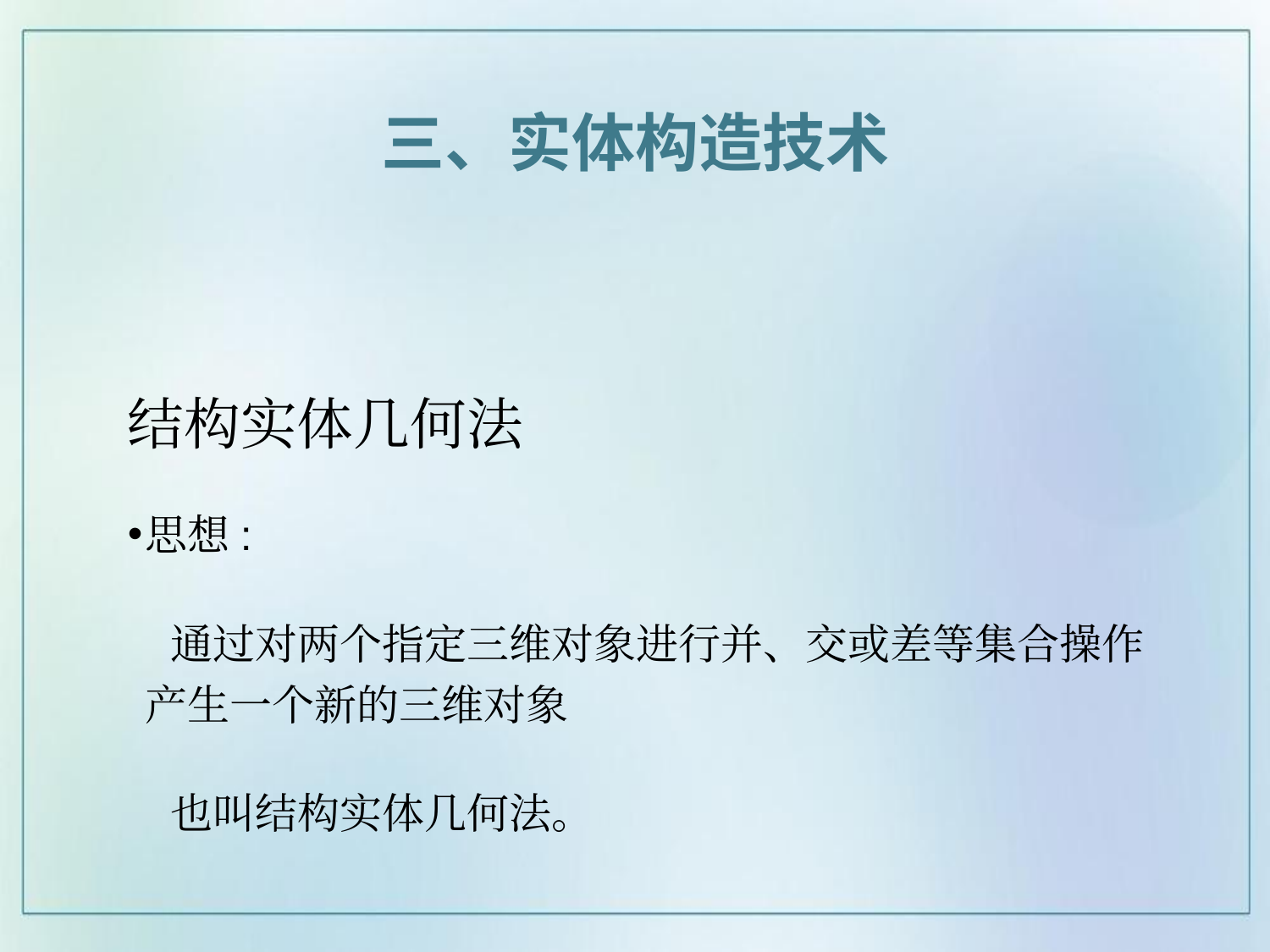

三、实体构造技术
# 结构实体几何法
思想:
   通过对两个指定三维对象进行并、交或差等集合操作产生一个新的三维对象
   也叫结构实体几何法。